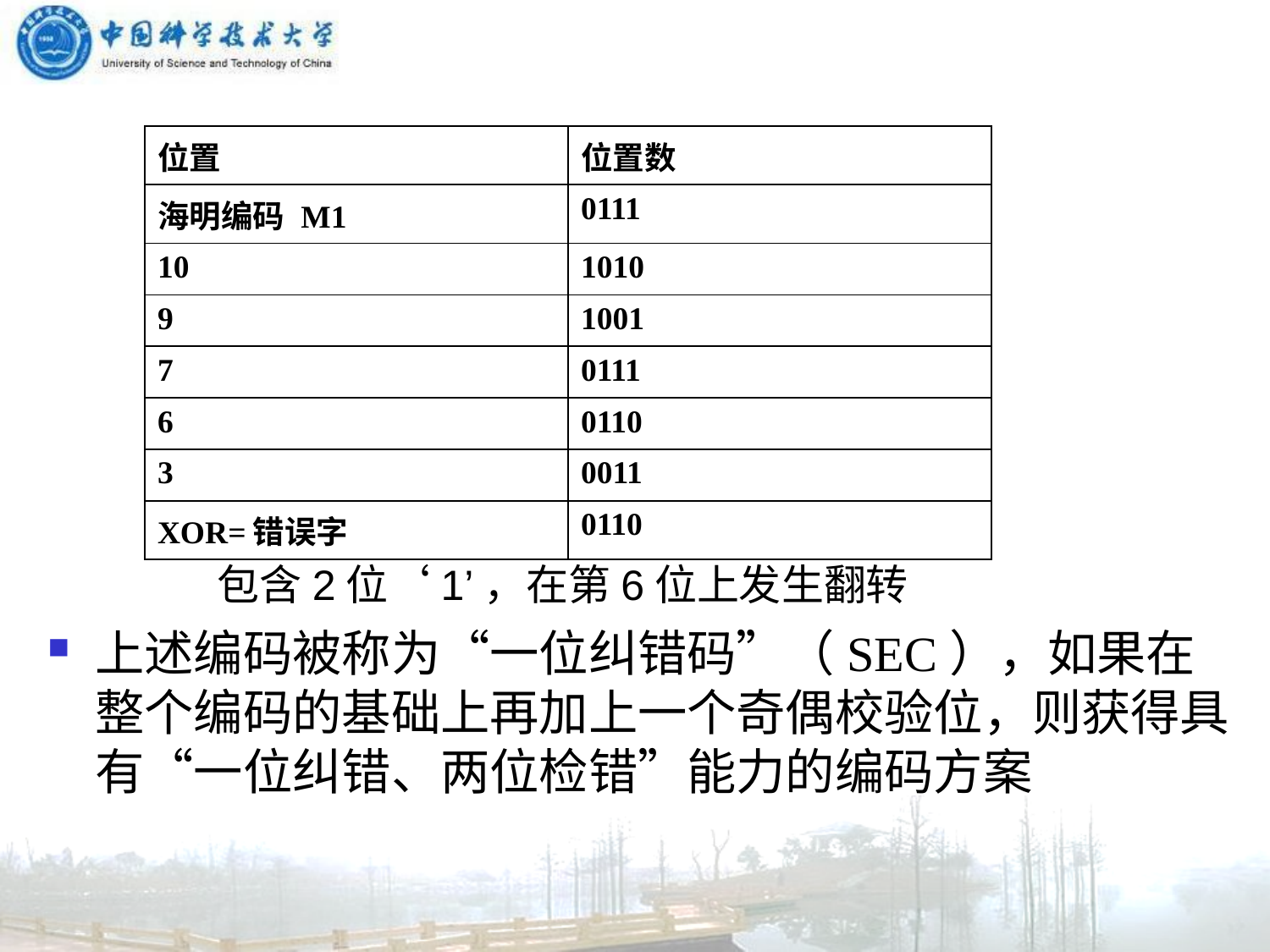

| 位置 | 位置数 |
| --- | --- |
| 海明编码 M1 | 0111 |
| 10 | 1010 |
| 9 | 1001 |
| 7 | 0111 |
| 6 | 0110 |
| 3 | 0011 |
| XOR=错误字 | 0110 |
包含2位‘1’，在第6位上发生翻转
上述编码被称为“一位纠错码”（SEC），如果在整个编码的基础上再加上一个奇偶校验位，则获得具有“一位纠错、两位检错”能力的编码方案
60